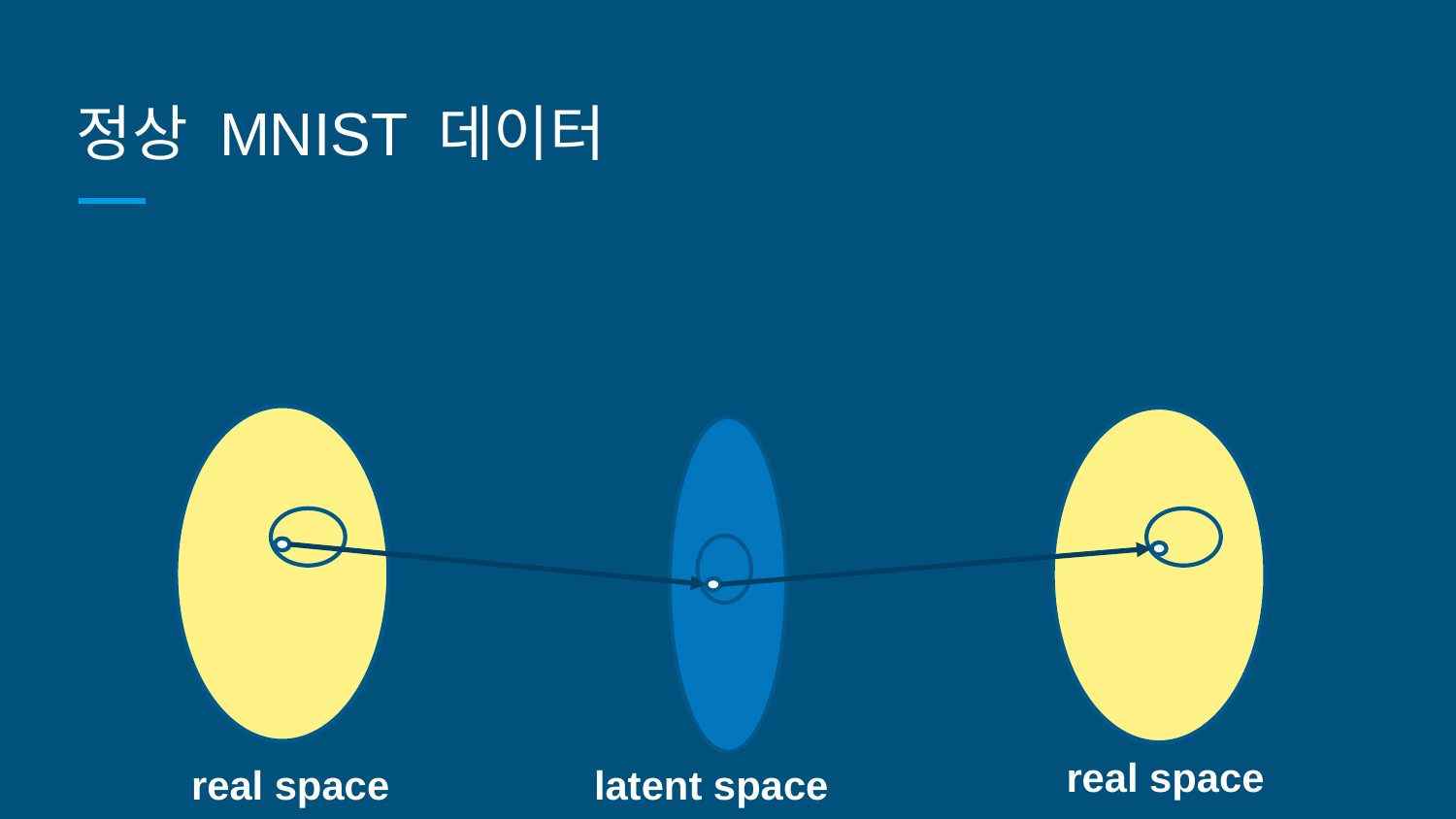

# 정상 MNIST 데이터

real space
real space
latent space